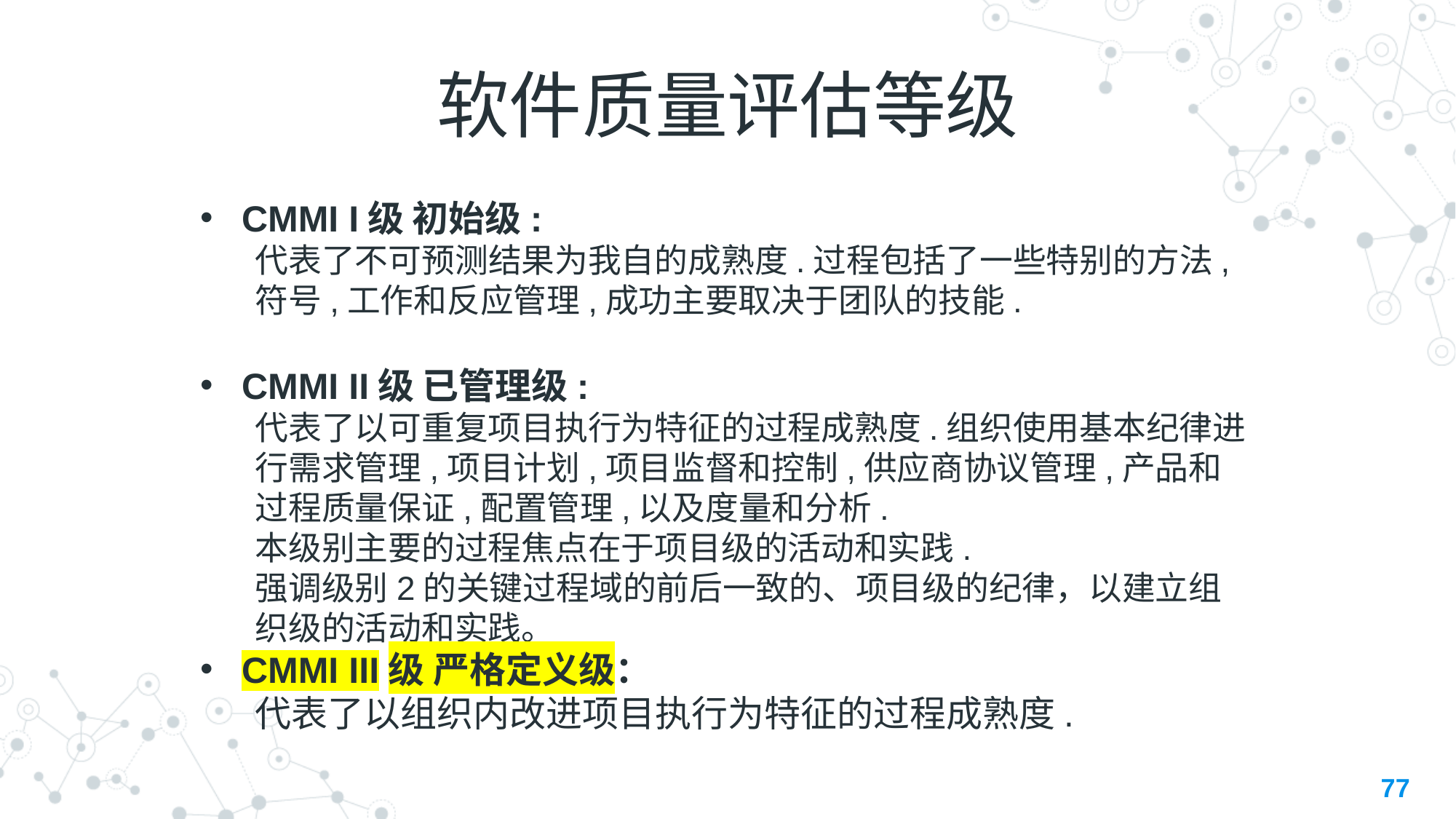

# 软件质量评估等级
CMMI I级 初始级:
代表了不可预测结果为我自的成熟度.过程包括了一些特别的方法,符号,工作和反应管理,成功主要取决于团队的技能.

CMMI II级 已管理级:
代表了以可重复项目执行为特征的过程成熟度.组织使用基本纪律进行需求管理,项目计划,项目监督和控制,供应商协议管理,产品和过程质量保证,配置管理,以及度量和分析.
本级别主要的过程焦点在于项目级的活动和实践.
强调级别2的关键过程域的前后一致的、项目级的纪律，以建立组织级的活动和实践。
CMMI III级 严格定义级：
代表了以组织内改进项目执行为特征的过程成熟度.

77